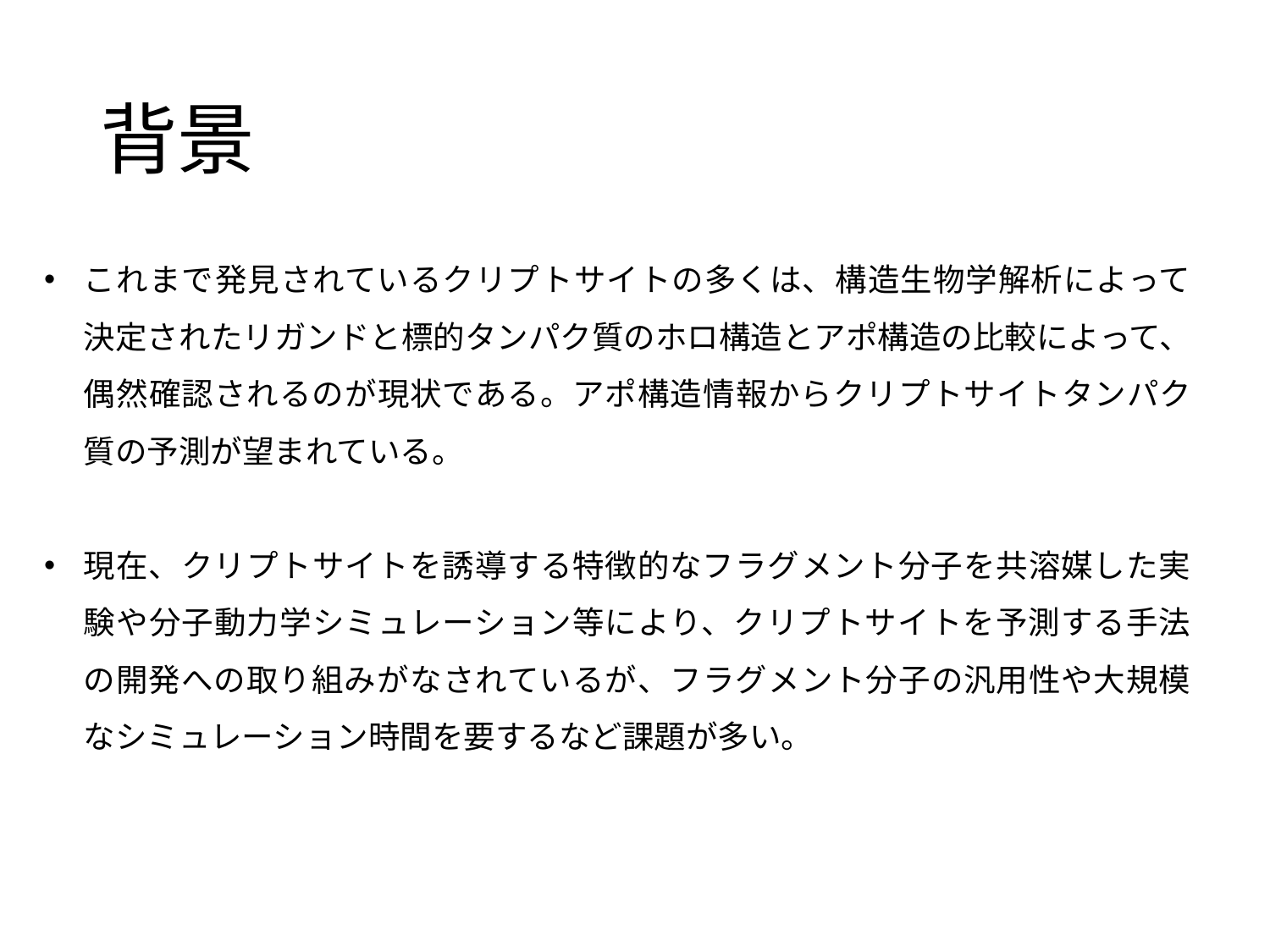

# 背景
これまで発見されているクリプトサイトの多くは、構造生物学解析によって決定されたリガンドと標的タンパク質のホロ構造とアポ構造の比較によって、偶然確認されるのが現状である。アポ構造情報からクリプトサイトタンパク質の予測が望まれている。

現在、クリプトサイトを誘導する特徴的なフラグメント分子を共溶媒した実験や分子動力学シミュレーション等により、クリプトサイトを予測する手法の開発への取り組みがなされているが、フラグメント分子の汎用性や大規模なシミュレーション時間を要するなど課題が多い。